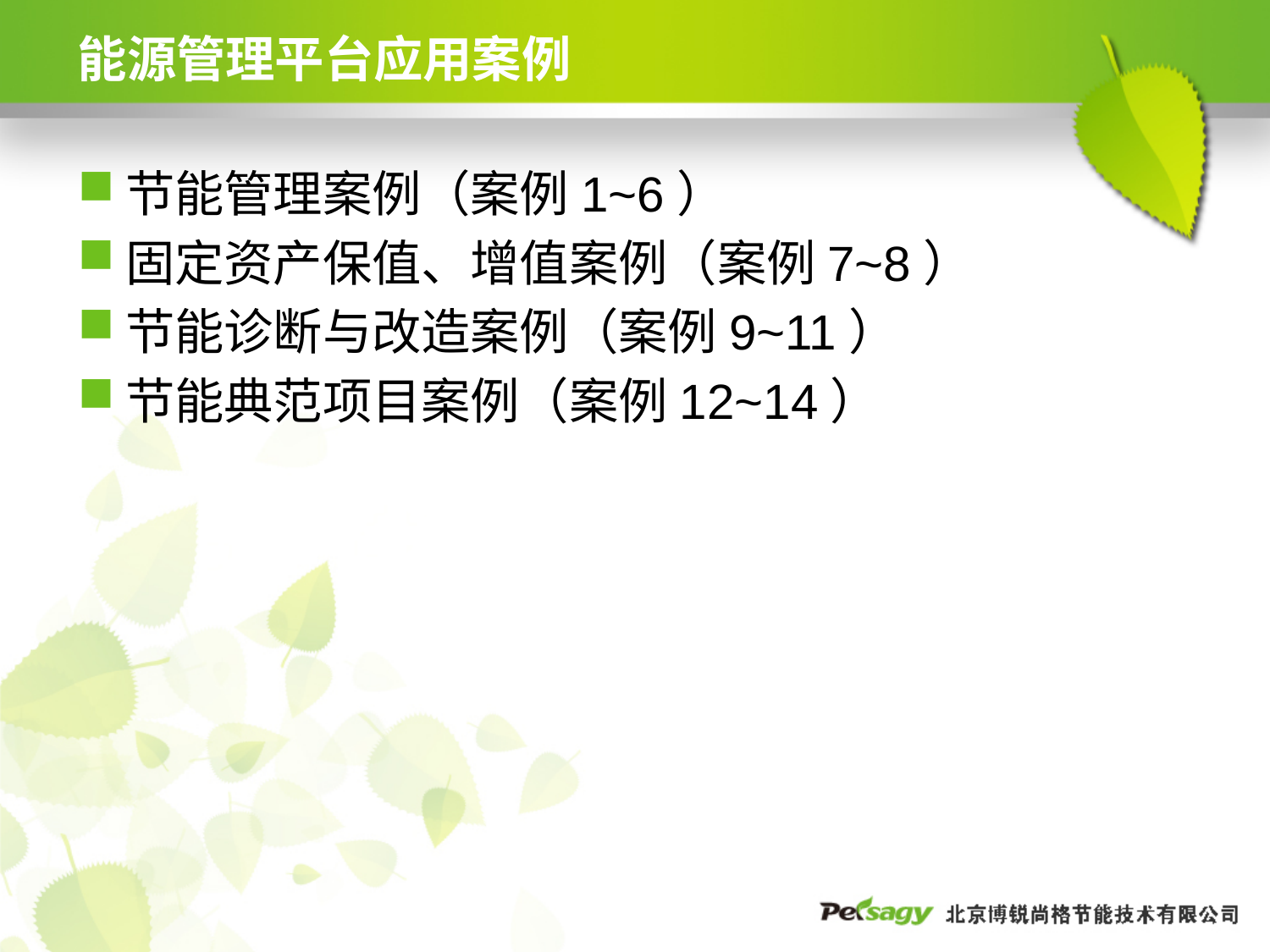

# 能源管理平台应用案例
节能管理案例（案例1~6）
固定资产保值、增值案例（案例7~8）
节能诊断与改造案例（案例9~11）
节能典范项目案例（案例12~14）